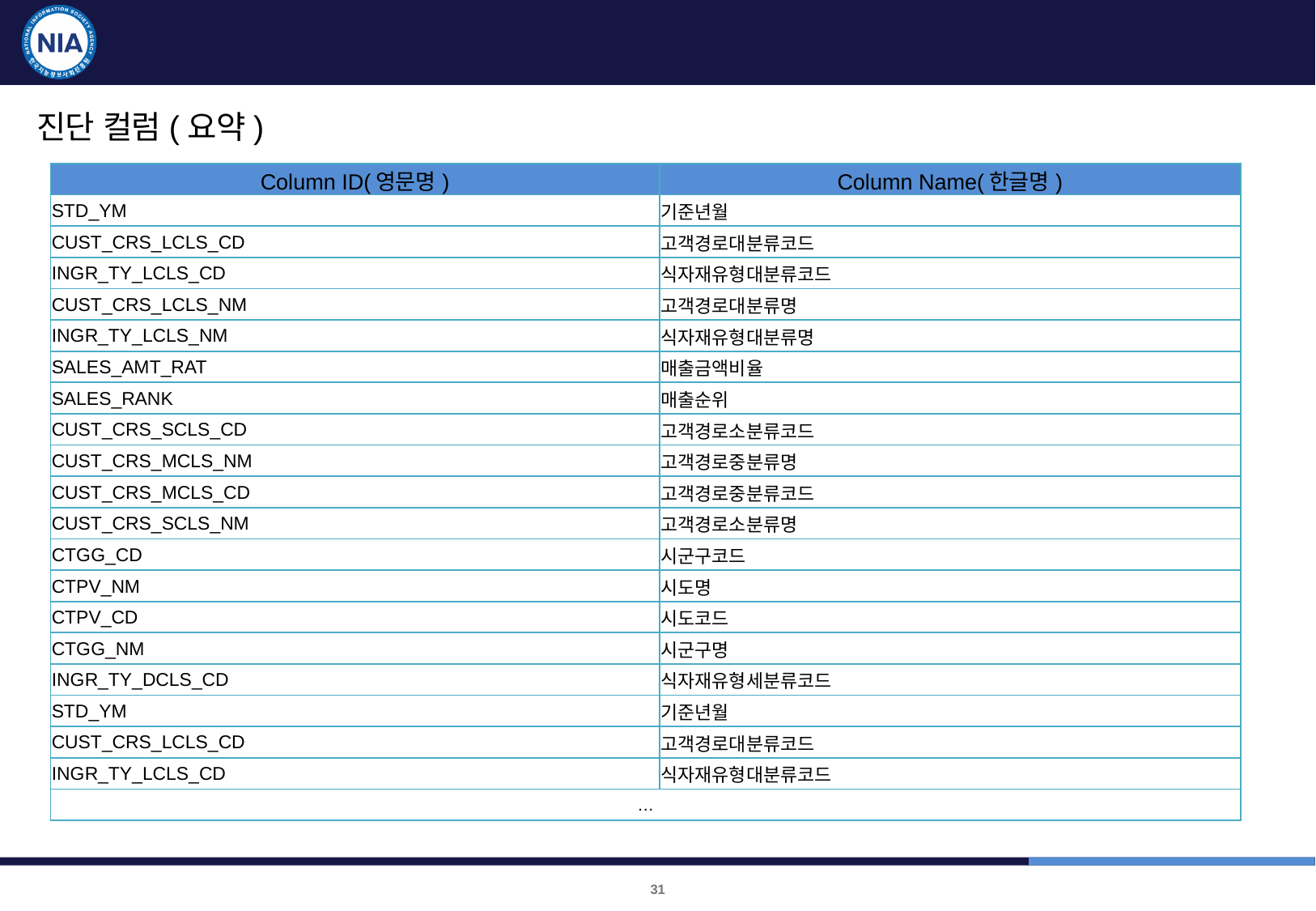

품질진단 대상 및 항목 : 유통소비 플랫폼
진단 컬럼(요약)
| Column ID(영문명) | Column Name(한글명) |
| --- | --- |
| STD\_YM | 기준년월 |
| CUST\_CRS\_LCLS\_CD | 고객경로대분류코드 |
| INGR\_TY\_LCLS\_CD | 식자재유형대분류코드 |
| CUST\_CRS\_LCLS\_NM | 고객경로대분류명 |
| INGR\_TY\_LCLS\_NM | 식자재유형대분류명 |
| SALES\_AMT\_RAT | 매출금액비율 |
| SALES\_RANK | 매출순위 |
| CUST\_CRS\_SCLS\_CD | 고객경로소분류코드 |
| CUST\_CRS\_MCLS\_NM | 고객경로중분류명 |
| CUST\_CRS\_MCLS\_CD | 고객경로중분류코드 |
| CUST\_CRS\_SCLS\_NM | 고객경로소분류명 |
| CTGG\_CD | 시군구코드 |
| CTPV\_NM | 시도명 |
| CTPV\_CD | 시도코드 |
| CTGG\_NM | 시군구명 |
| INGR\_TY\_DCLS\_CD | 식자재유형세분류코드 |
| STD\_YM | 기준년월 |
| CUST\_CRS\_LCLS\_CD | 고객경로대분류코드 |
| INGR\_TY\_LCLS\_CD | 식자재유형대분류코드 |
| … |  |